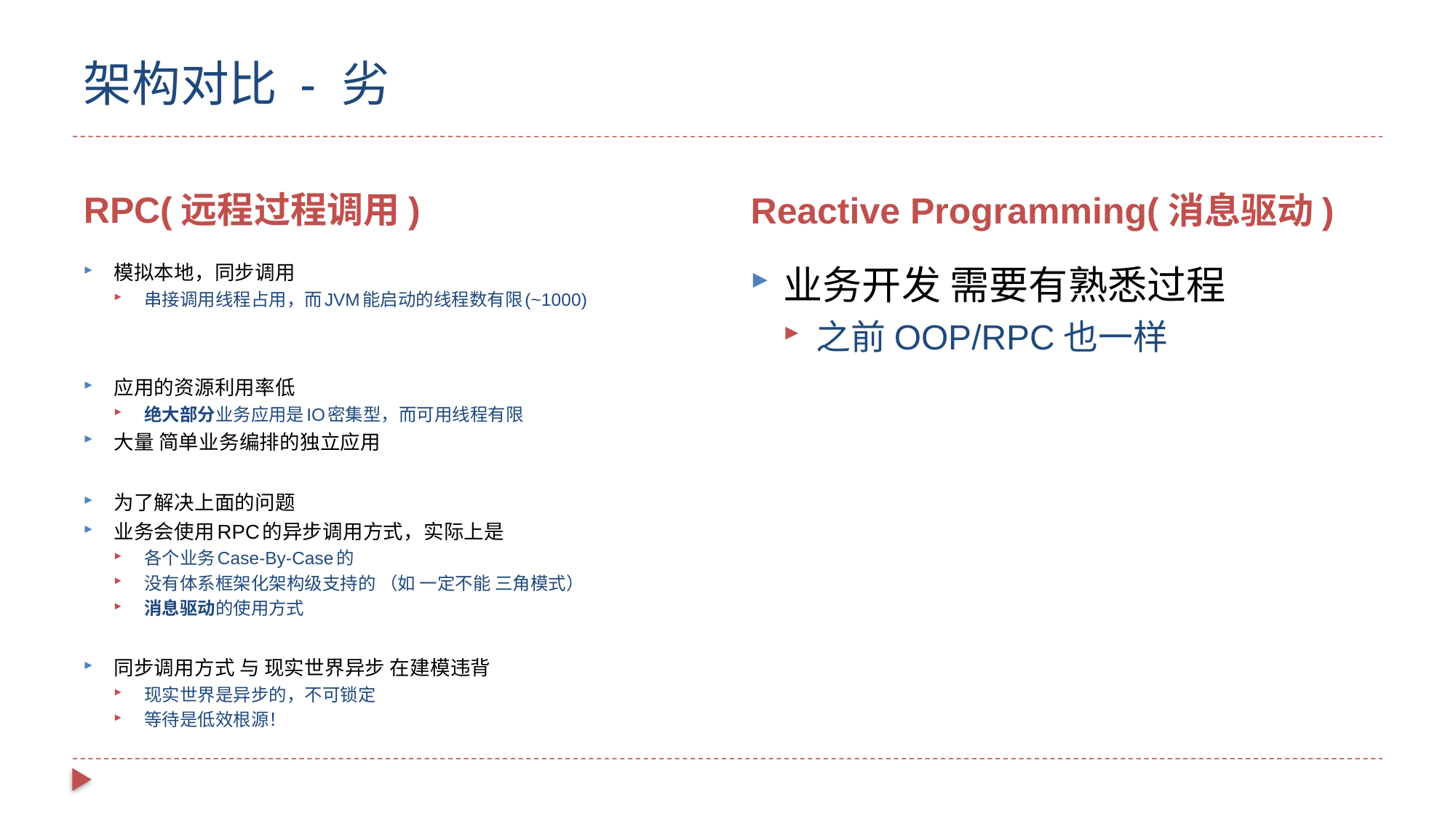

# 架构对比 - 劣
RPC(远程过程调用)
Reactive Programming(消息驱动)
模拟本地，同步调用
串接调用线程占用，而JVM能启动的线程数有限(~1000)

应用的资源利用率低
绝大部分业务应用是IO密集型，而可用线程有限
大量 简单业务编排的独立应用

为了解决上面的问题
业务会使用RPC的异步调用方式，实际上是
各个业务Case-By-Case的
没有体系框架化架构级支持的 （如 一定不能 三角模式）
消息驱动的使用方式

同步调用方式 与 现实世界异步 在建模违背
现实世界是异步的，不可锁定
等待是低效根源！

业务开发 需要有熟悉过程
之前OOP/RPC也一样